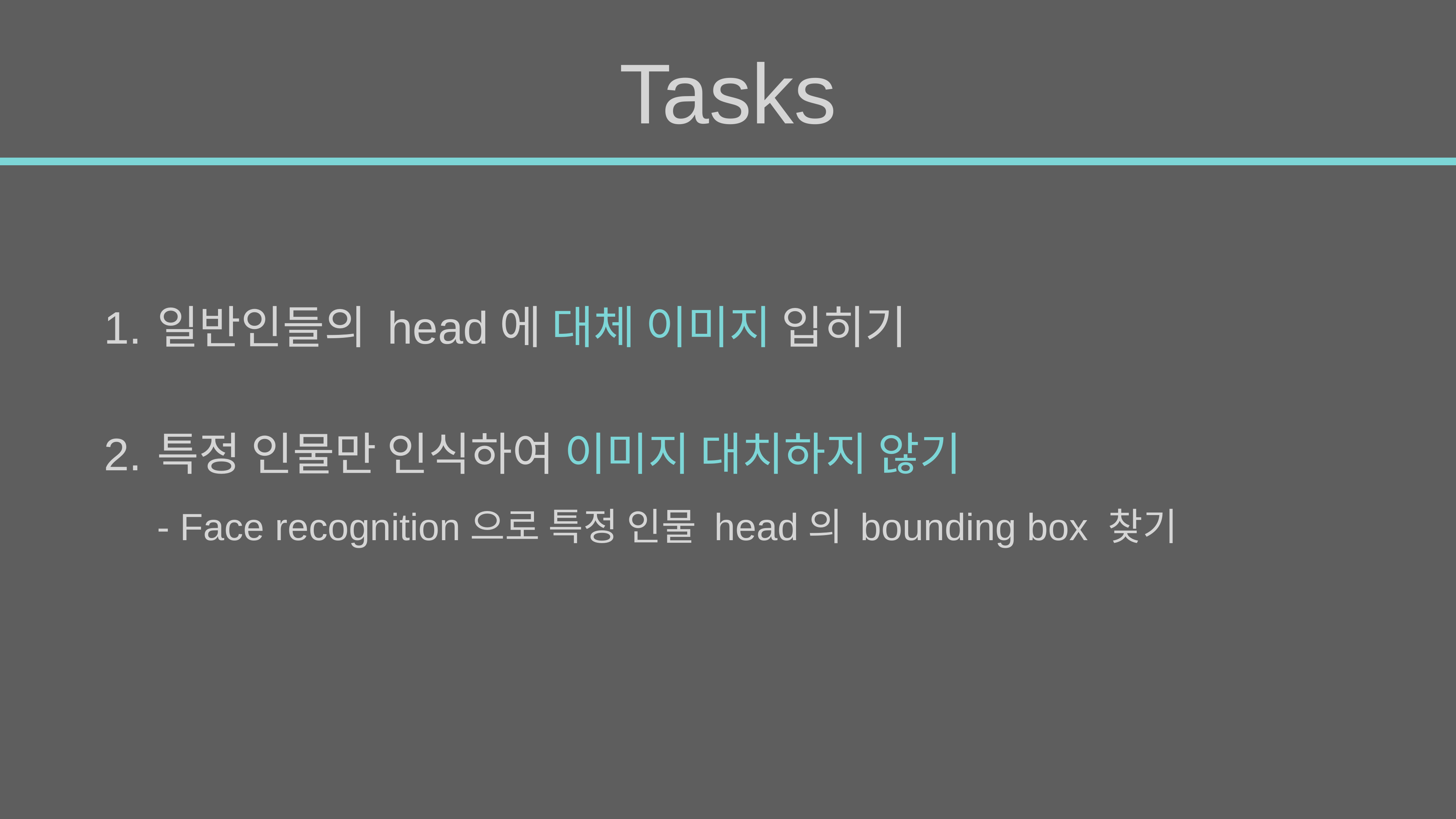

# Tasks
일반인들의 head에 대체 이미지 입히기
특정 인물만 인식하여 이미지 대치하지 않기
- Face recognition으로 특정 인물 head의 bounding box 찾기
11